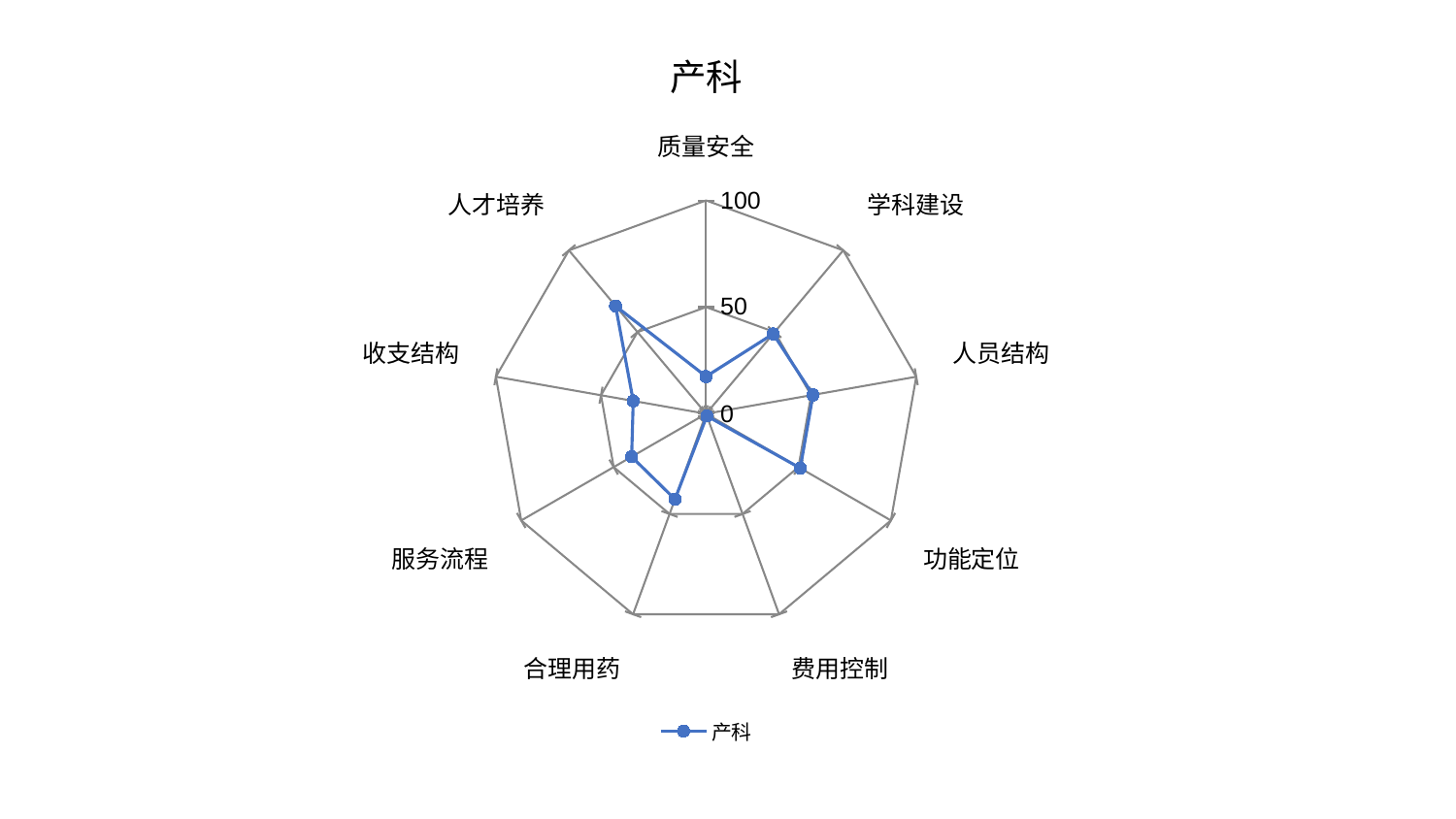

### Chart: 产科

| Category | 产科 |
|---|---|
| 质量安全 | 17.485667201247185 |
| 学科建设 | 48.909147270166066 |
| 人员结构 | 50.854236821367294 |
| 功能定位 | 50.97403506741281 |
| 费用控制 | 1.1227958315617275 |
| 合理用药 | 42.62850636542034 |
| 服务流程 | 40.27519071944788 |
| 收支结构 | 34.66196640235592 |
| 人才培养 | 65.96228420166695 |
90